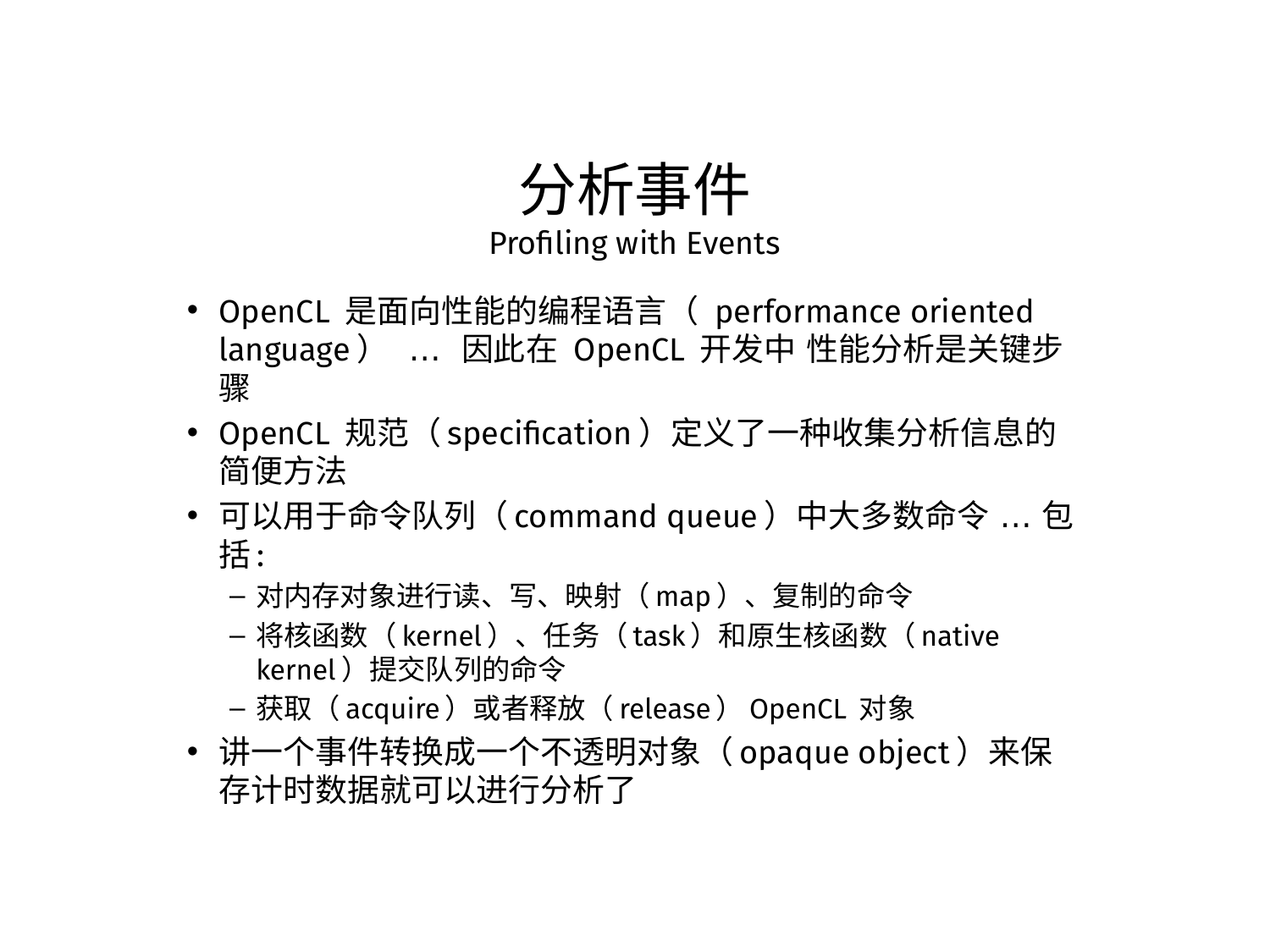

分析事件
Profiling with Events
OpenCL 是面向性能的编程语言（ performance oriented  language）  …  因此在 OpenCL 开发中 性能分析是关键步骤
OpenCL 规范（specification）定义了一种收集分析信息的简便方法
可以用于命令队列（command queue）中大多数命令 … 包括:
对内存对象进行读、写、映射（map）、复制的命令
将核函数（kernel）、任务（task）和原生核函数（native kernel）提交队列的命令
获取（acquire）或者释放（release）OpenCL 对象
讲一个事件转换成一个不透明对象（opaque object）来保存计时数据就可以进行分析了